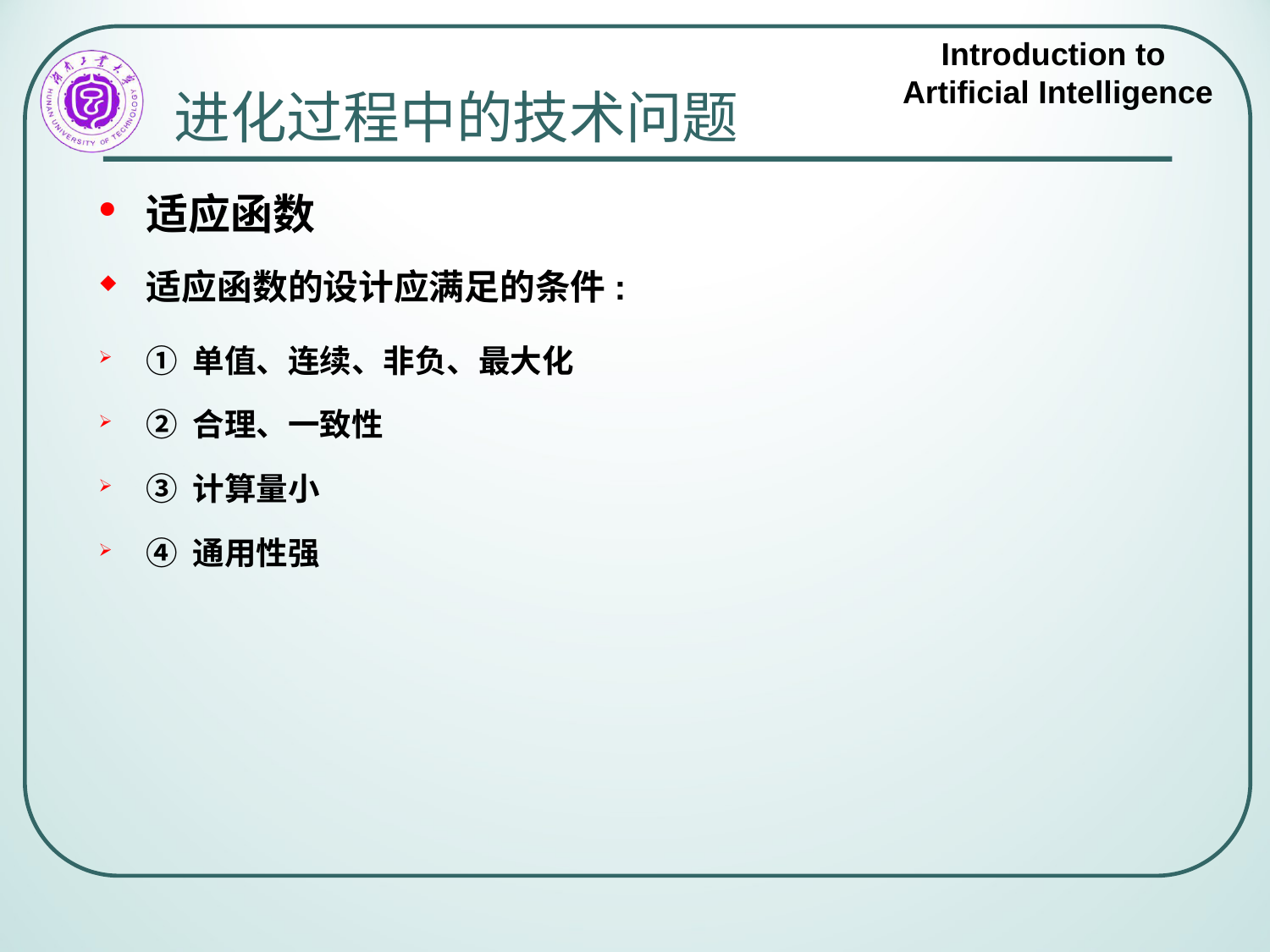

# 进化过程中的技术问题
适应函数

适应函数的设计应满足的条件:

① 单值、连续、非负、最大化

② 合理、一致性

③ 计算量小

④ 通用性强